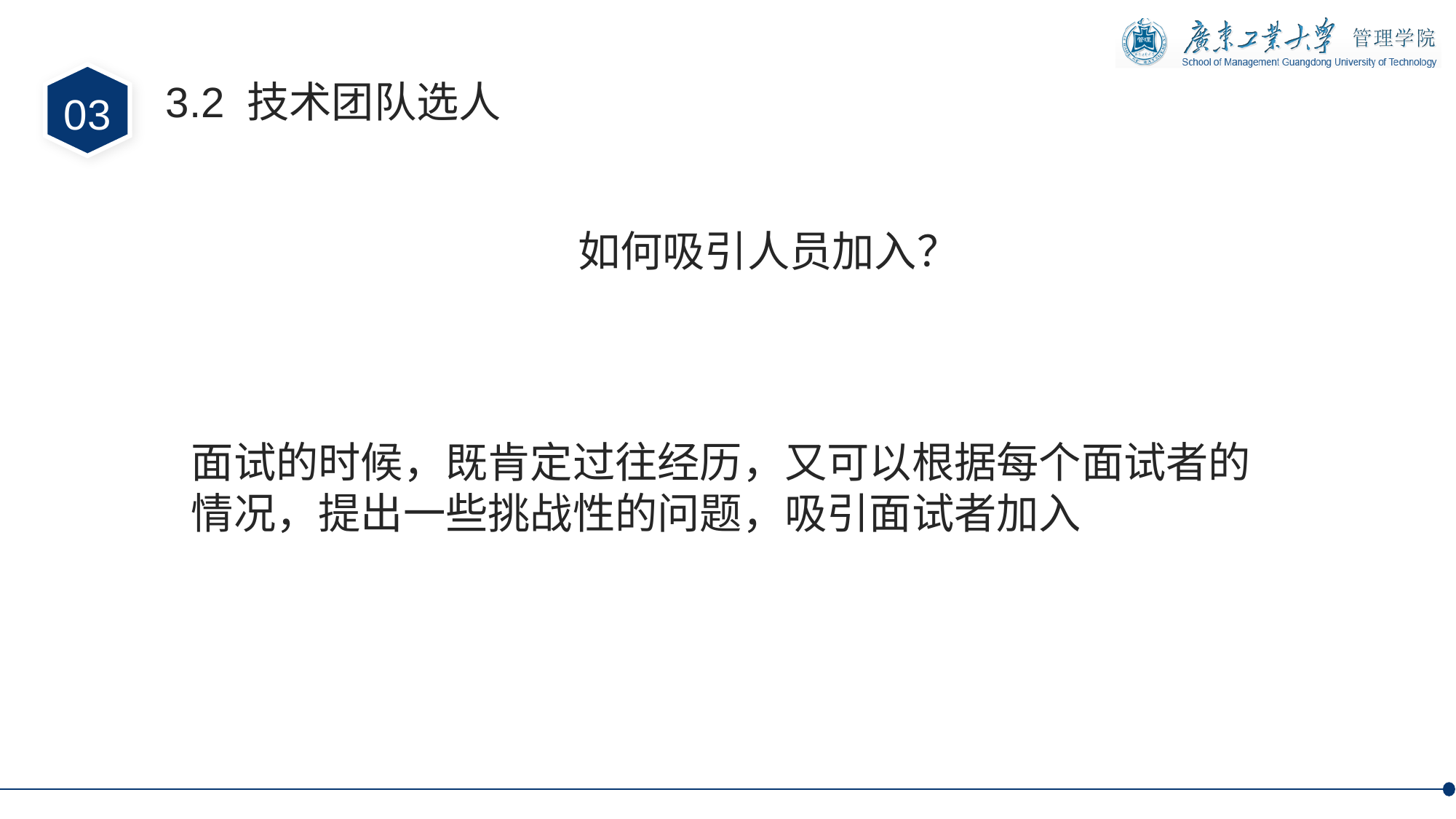

03
3.2 技术团队选人
如何吸引人员加入？
面试的时候，既肯定过往经历，又可以根据每个面试者的情况，提出一些挑战性的问题，吸引面试者加入